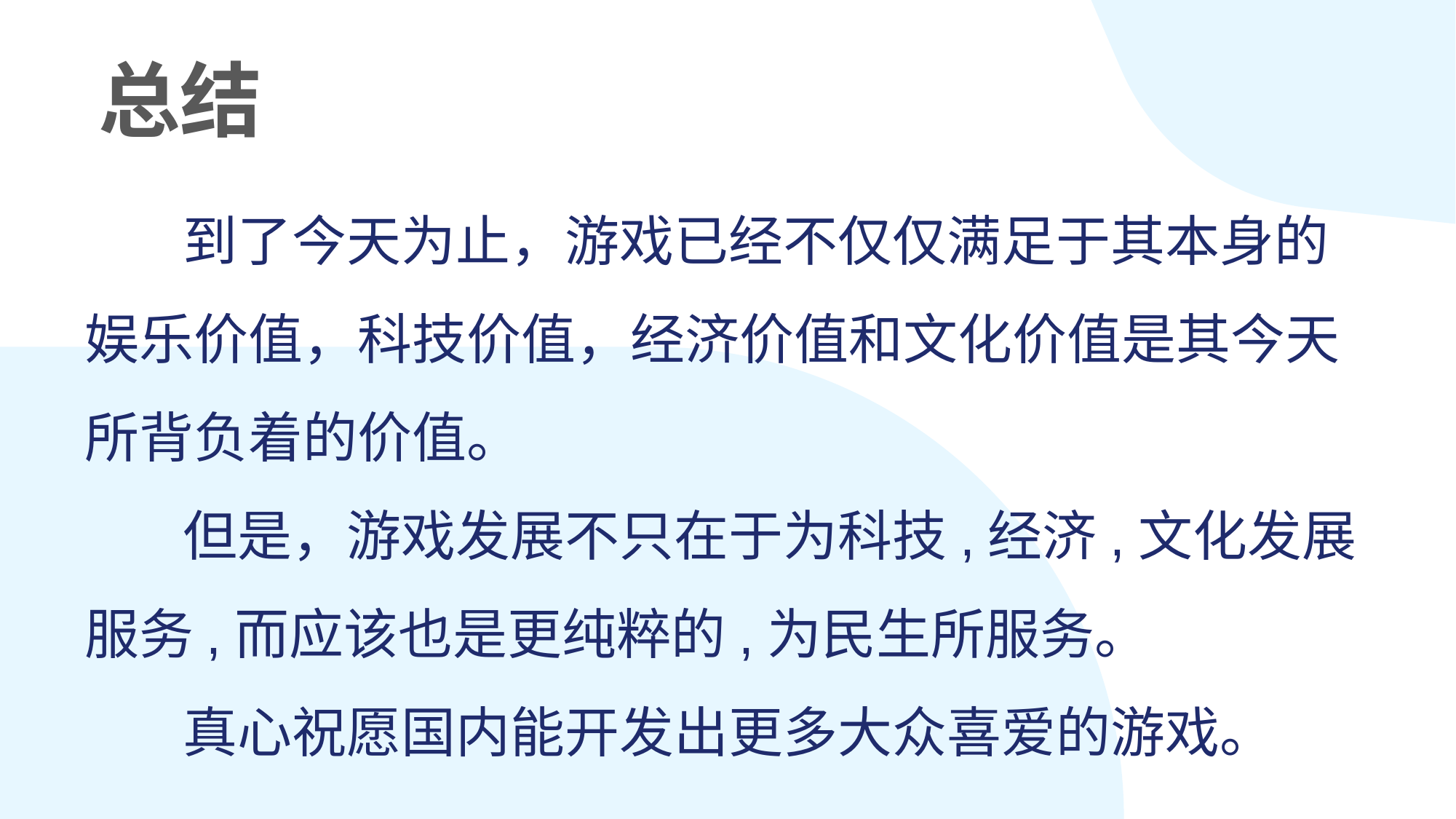

总结
       到了今天为止，游戏已经不仅仅满足于其本身的娱乐价值，科技价值，经济价值和文化价值是其今天所背负着的价值。
       但是，游戏发展不只在于为科技,经济,文化发展服务,而应该也是更纯粹的,为民生所服务。
       真心祝愿国内能开发出更多大众喜爱的游戏。